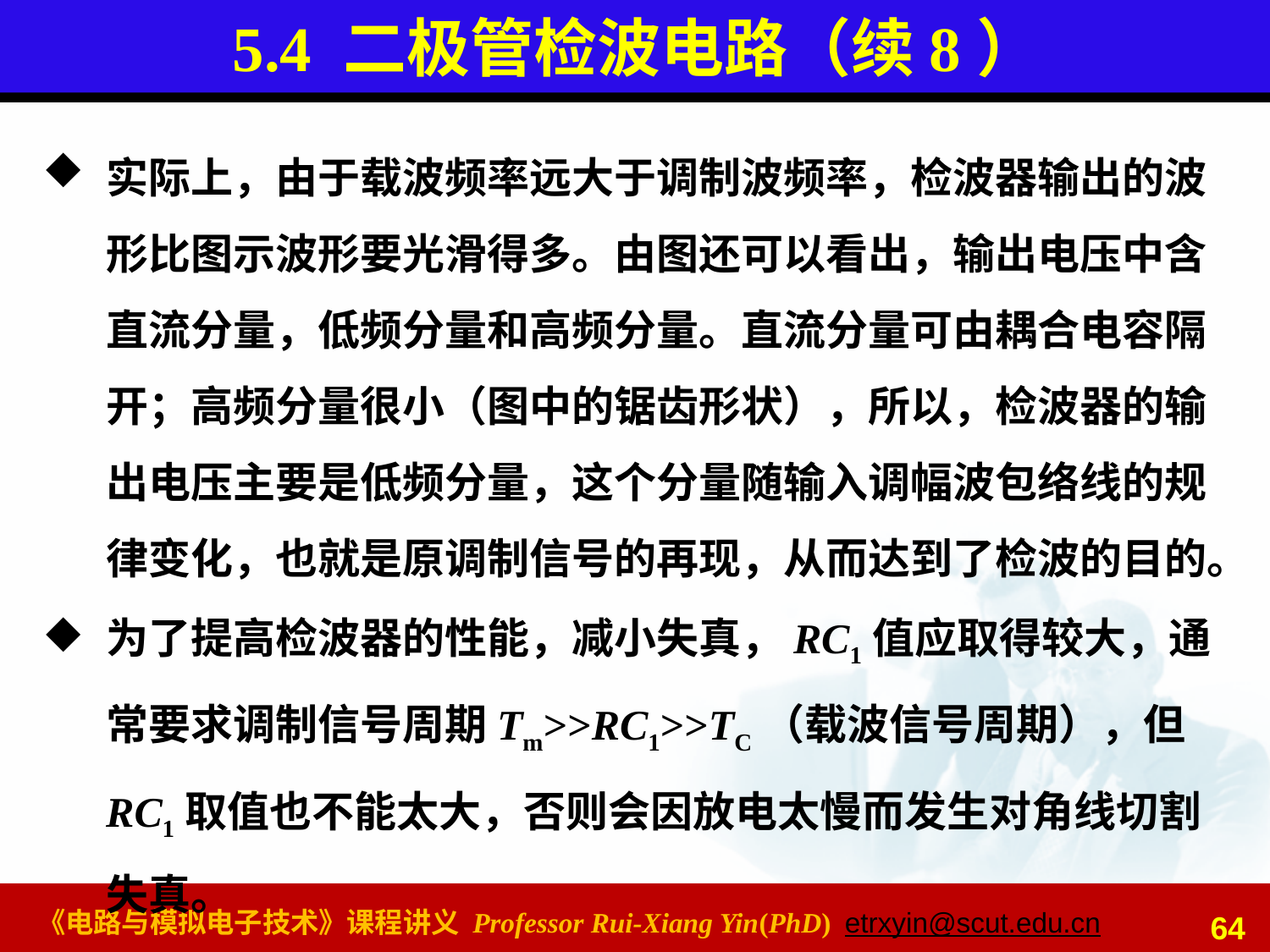

# 5.4 二极管检波电路（续8）
实际上，由于载波频率远大于调制波频率，检波器输出的波形比图示波形要光滑得多。由图还可以看出，输出电压中含直流分量，低频分量和高频分量。直流分量可由耦合电容隔开；高频分量很小（图中的锯齿形状），所以，检波器的输出电压主要是低频分量，这个分量随输入调幅波包络线的规律变化，也就是原调制信号的再现，从而达到了检波的目的。
为了提高检波器的性能，减小失真，RC1值应取得较大，通常要求调制信号周期Tm>>RC1>>TC（载波信号周期），但RC1取值也不能太大，否则会因放电太慢而发生对角线切割失真。
64